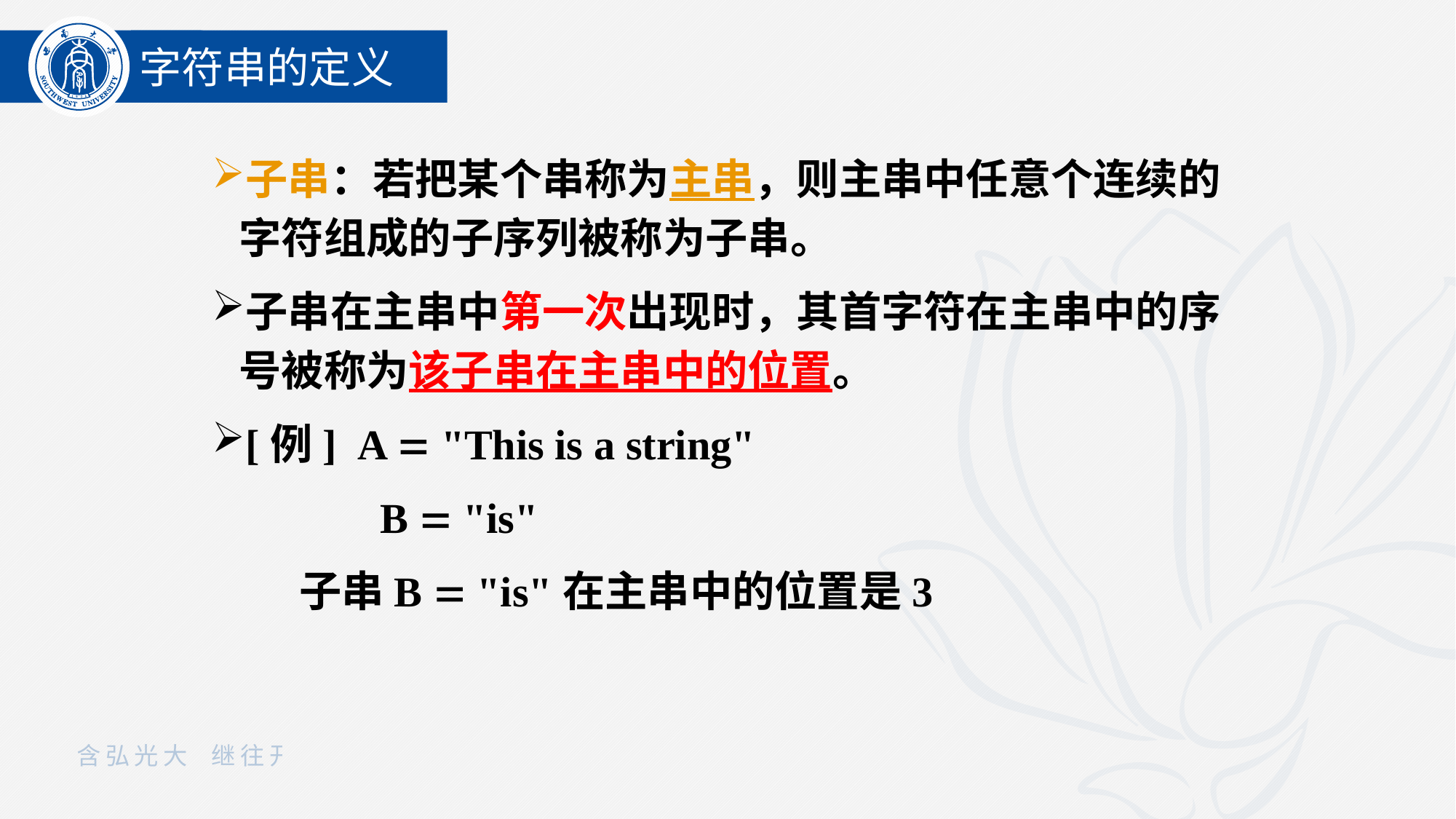

字符串的定义
子串：若把某个串称为主串，则主串中任意个连续的字符组成的子序列被称为子串。
子串在主串中第一次出现时，其首字符在主串中的序号被称为该子串在主串中的位置。
[例]  A = "This is a string"
		   B = "is"
        子串B = "is"在主串中的位置是3